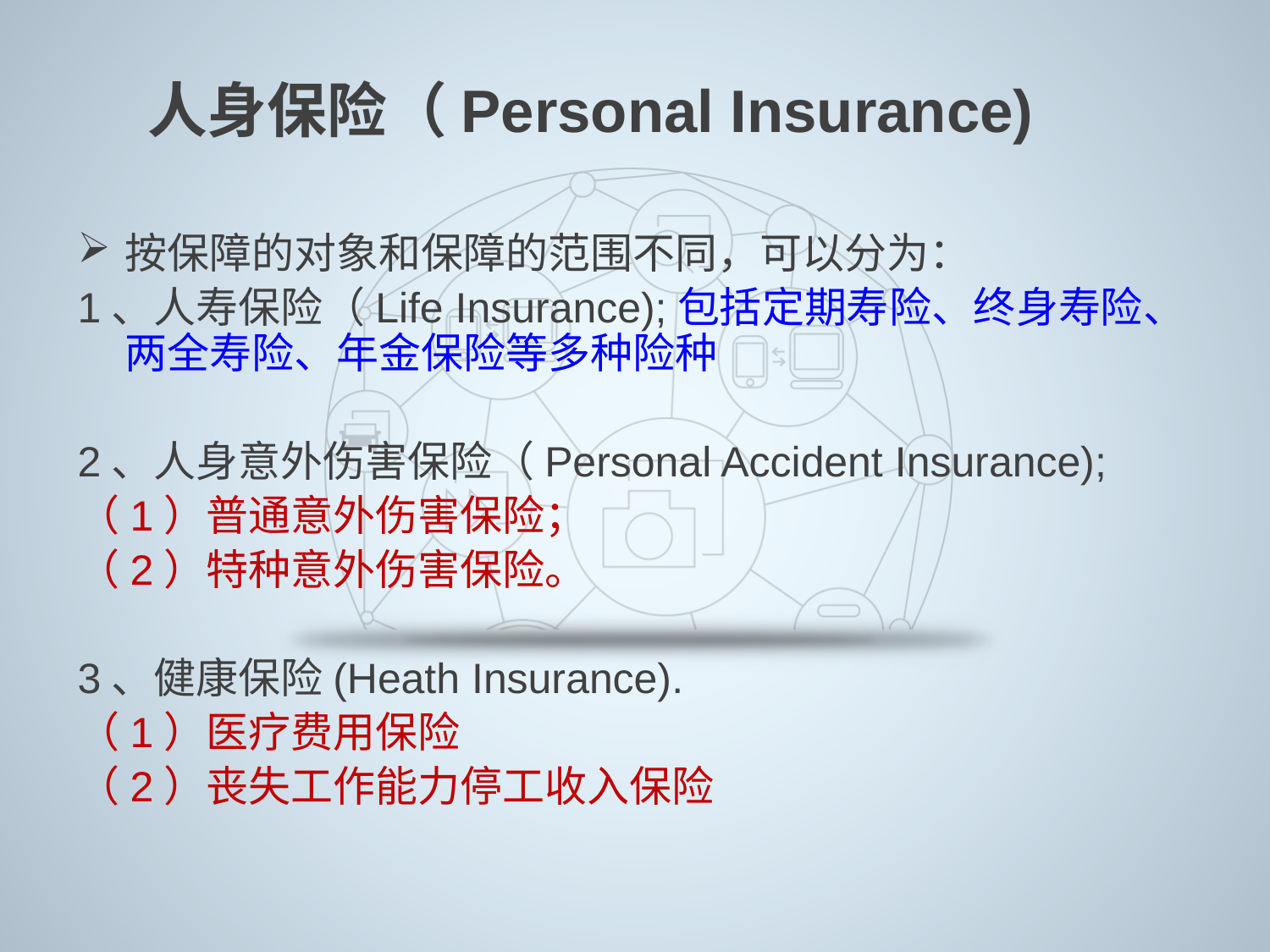

人身保险（Personal Insurance)

按保障的对象和保障的范围不同，可以分为：
1、人寿保险（Life Insurance);包括定期寿险、终身寿险、两全寿险、年金保险等多种险种

2、人身意外伤害保险（Personal Accident Insurance);
（1）普通意外伤害保险；
（2）特种意外伤害保险。

3、健康保险(Heath Insurance).
（1）医疗费用保险
（2）丧失工作能力停工收入保险